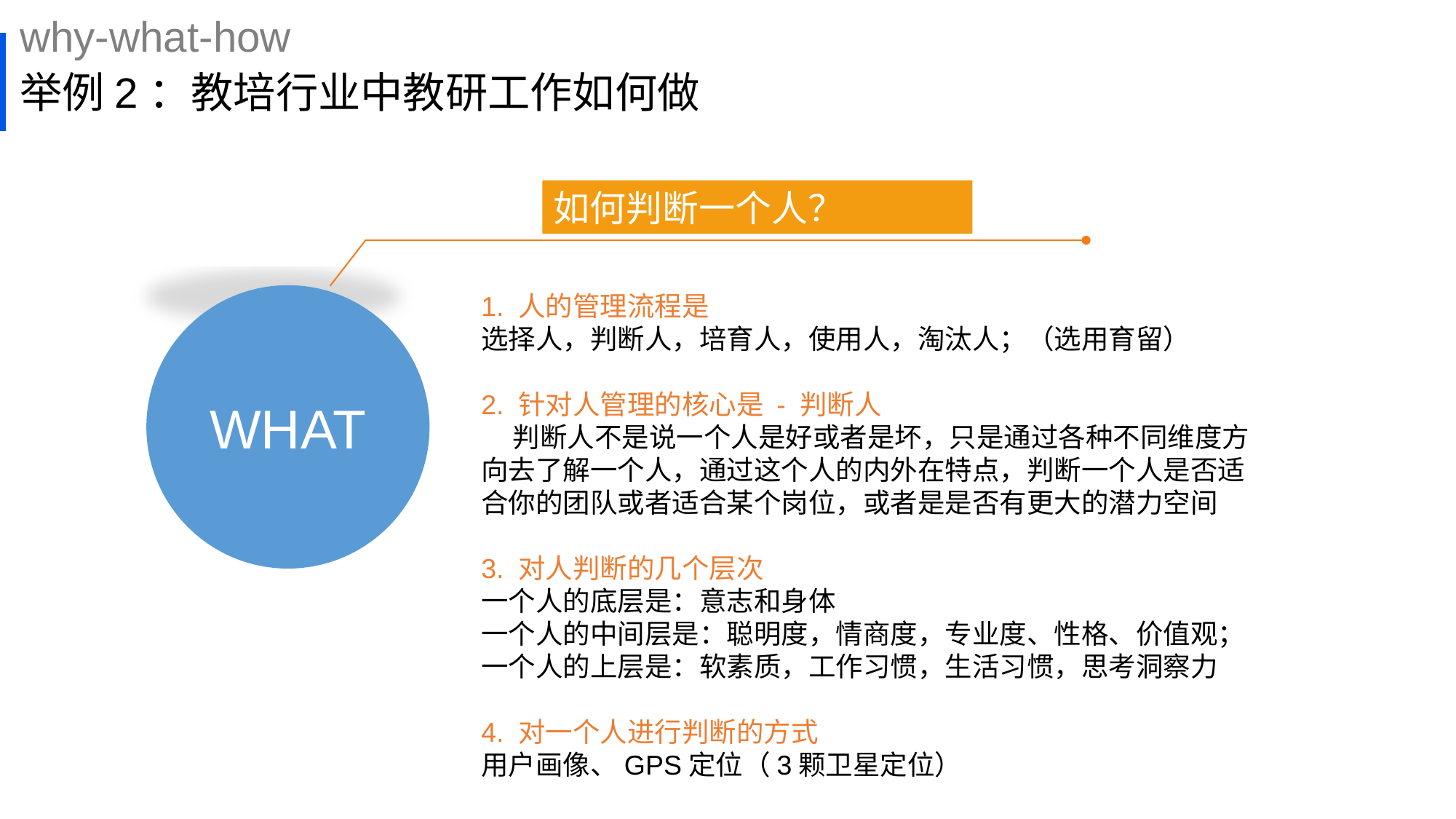

why-what-how
# 举例2：教培行业中教研工作如何做
如何判断一个人？

1. 人的管理流程是
选择人，判断人，培育人，使用人，淘汰人；（选用育留）

2. 针对人管理的核心是 - 判断人
    判断人不是说一个人是好或者是坏，只是通过各种不同维度方向去了解一个人，通过这个人的内外在特点，判断一个人是否适合你的团队或者适合某个岗位，或者是是否有更大的潜力空间

3. 对人判断的几个层次
一个人的底层是：意志和身体
一个人的中间层是：聪明度，情商度，专业度、性格、价值观；
一个人的上层是：软素质，工作习惯，生活习惯，思考洞察力

4. 对一个人进行判断的方式
用户画像、GPS定位（3颗卫星定位）
WHAT